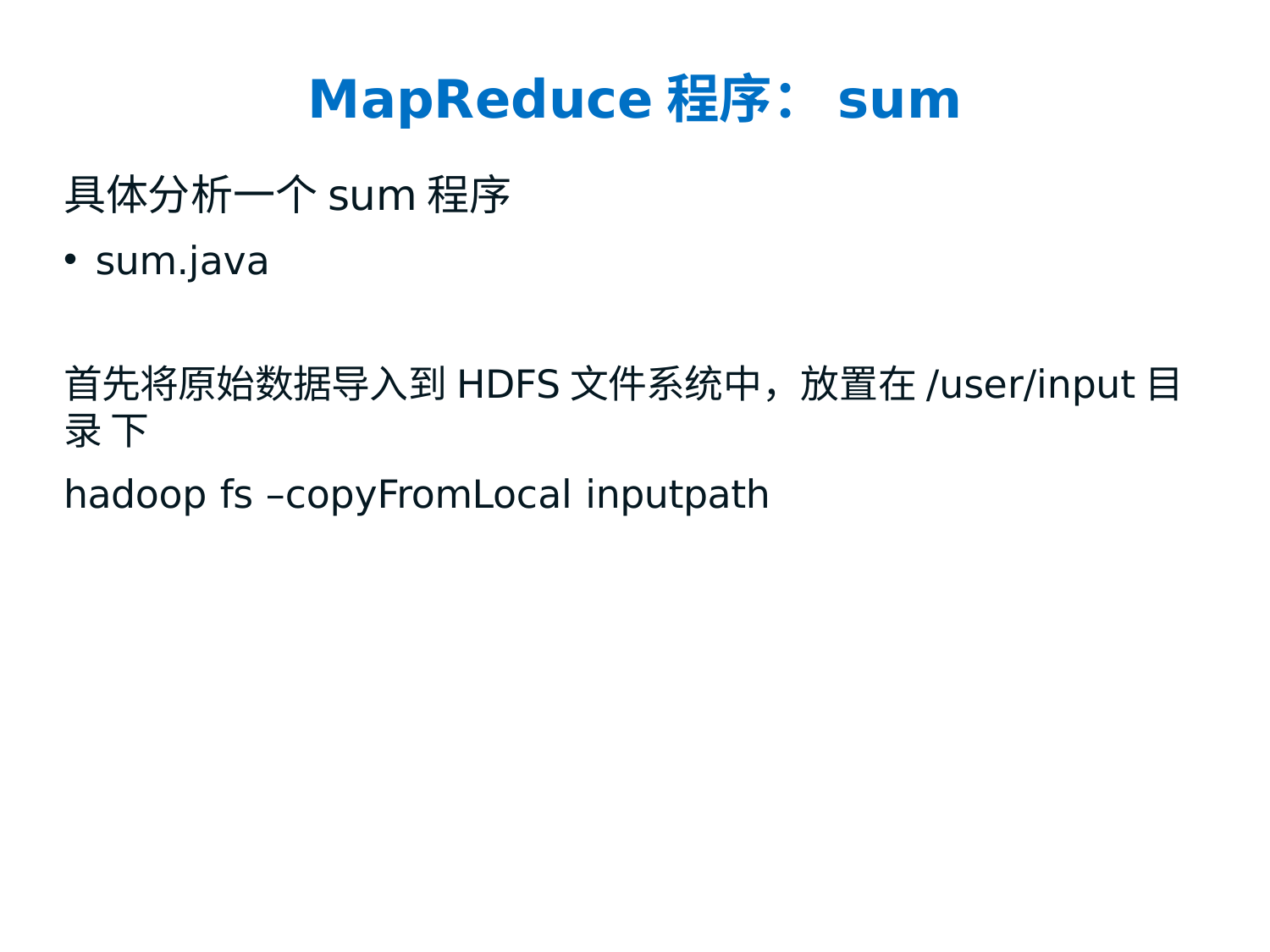

# MapReduce程序：sum
具体分析一个sum程序
sum.java

首先将原始数据导入到HDFS文件系统中，放置在/user/input目录 下
hadoop fs –copyFromLocal inputpath